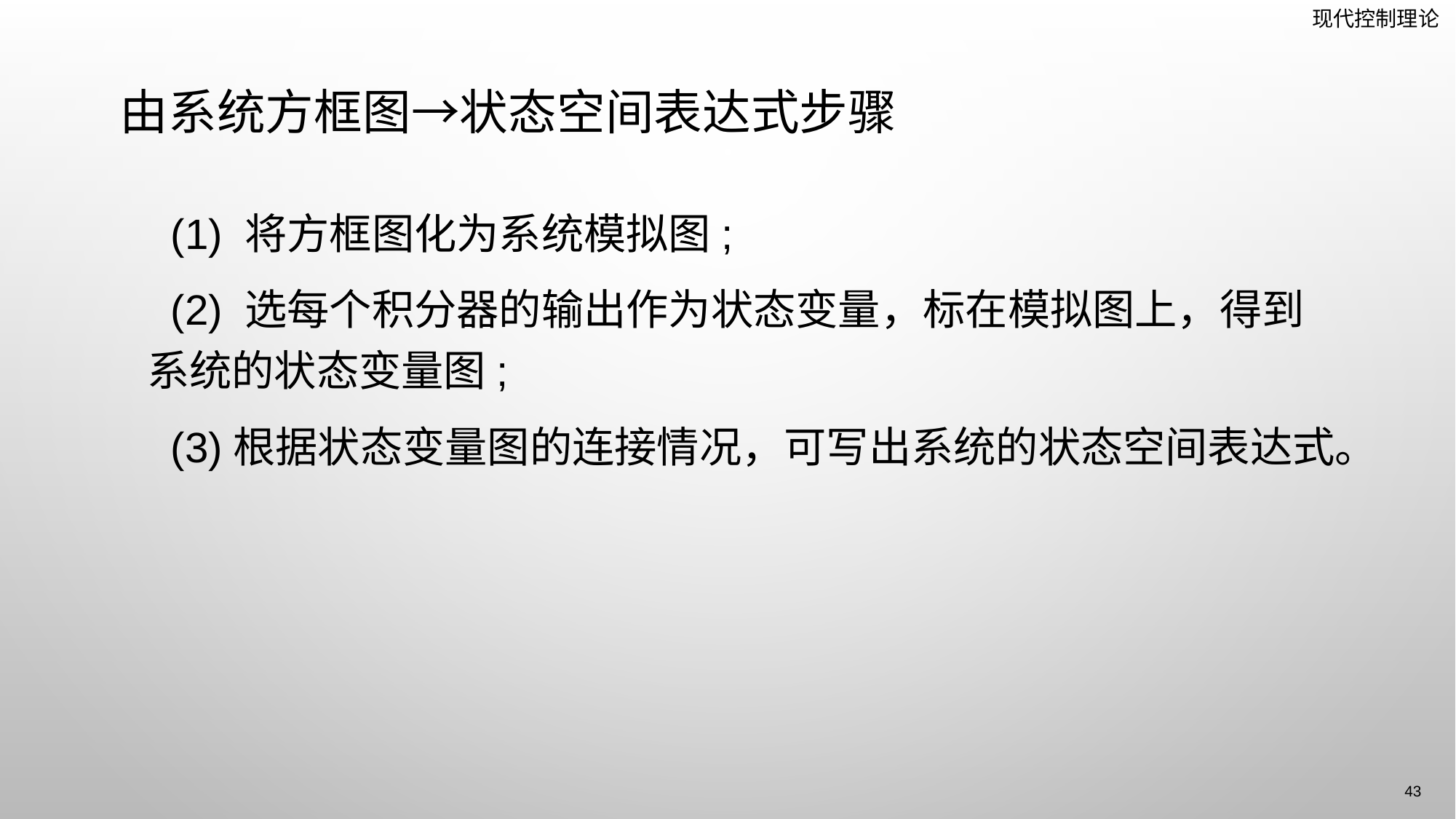

# 由系统方框图→状态空间表达式步骤
  (1) 将方框图化为系统模拟图;
  (2) 选每个积分器的输出作为状态变量，标在模拟图上，得到系统的状态变量图;
  (3)根据状态变量图的连接情况，可写出系统的状态空间表达式。
43